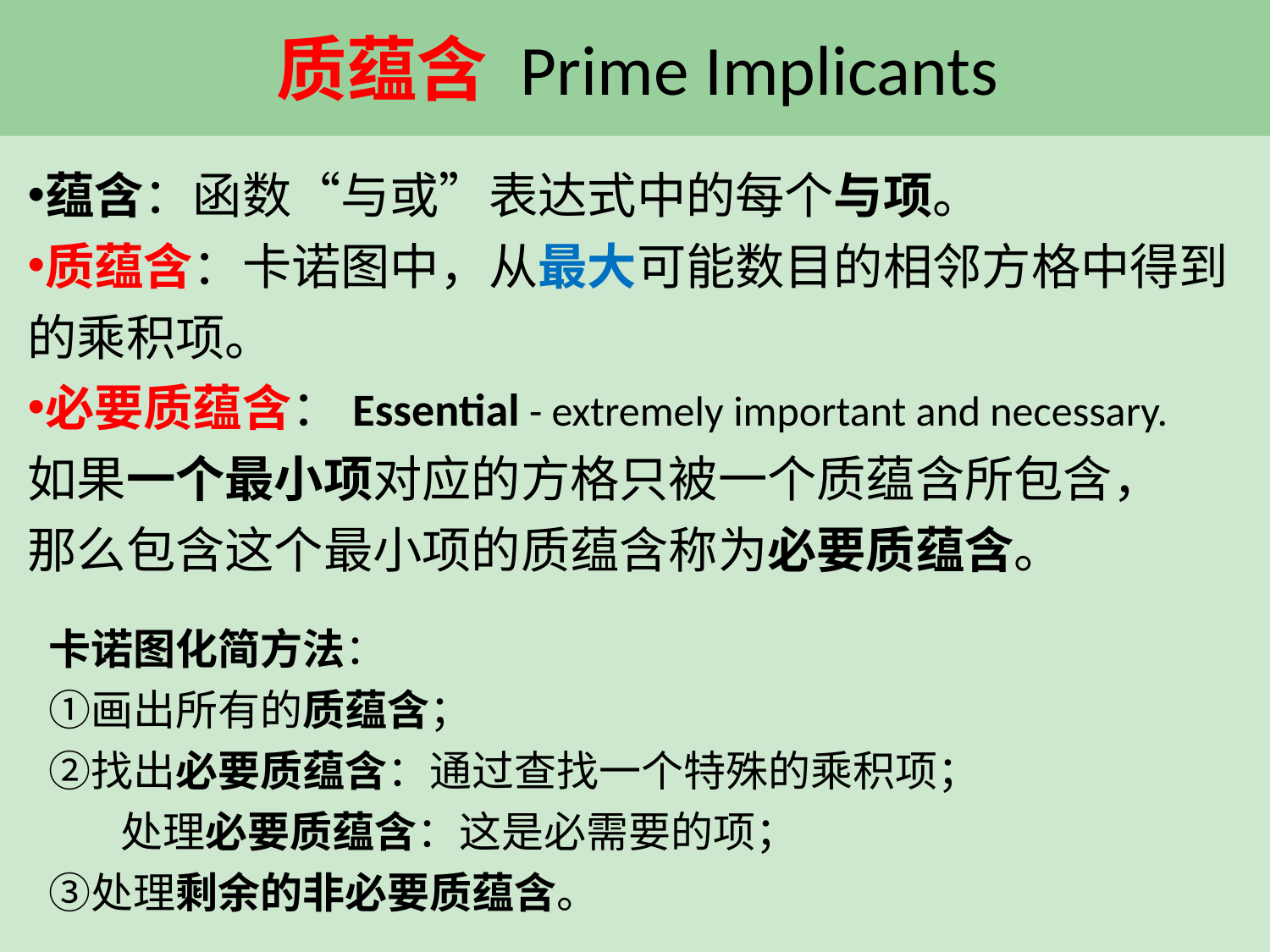

# 质蕴含 Prime Implicants
蕴含：函数“与或”表达式中的每个与项。
质蕴含：卡诺图中，从最大可能数目的相邻方格中得到的乘积项。
必要质蕴含：Essential - extremely important and necessary.
如果一个最小项对应的方格只被一个质蕴含所包含，
那么包含这个最小项的质蕴含称为必要质蕴含。

卡诺图化简方法：
画出所有的质蕴含；
找出必要质蕴含：通过查找一个特殊的乘积项；
     处理必要质蕴含：这是必需要的项；
处理剩余的非必要质蕴含。